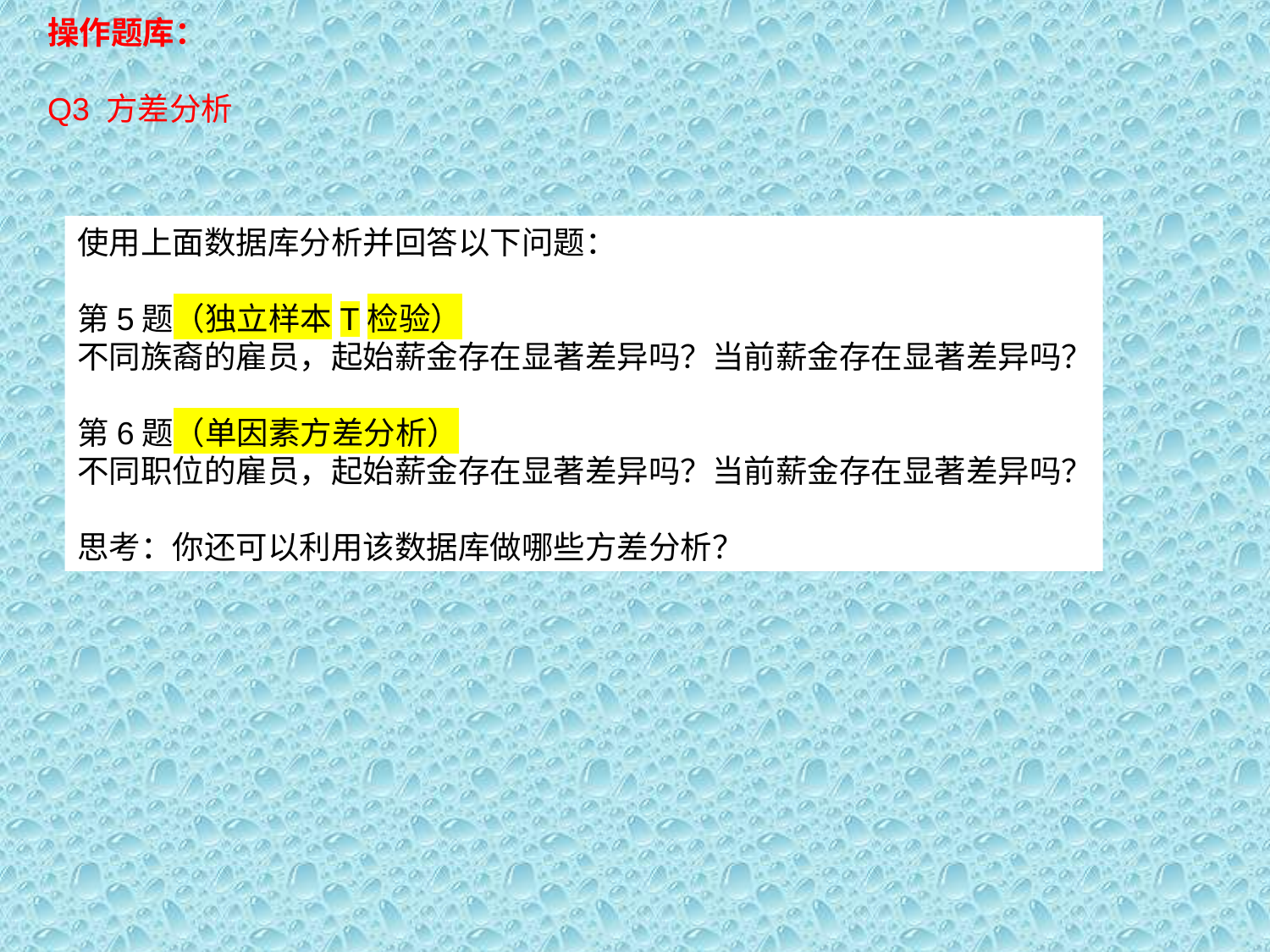

操作题库：

Q3 方差分析

使用上面数据库分析并回答以下问题：

第5题（独立样本T检验）
不同族裔的雇员，起始薪金存在显著差异吗？当前薪金存在显著差异吗？

第6题（单因素方差分析）
不同职位的雇员，起始薪金存在显著差异吗？当前薪金存在显著差异吗？

思考：你还可以利用该数据库做哪些方差分析？